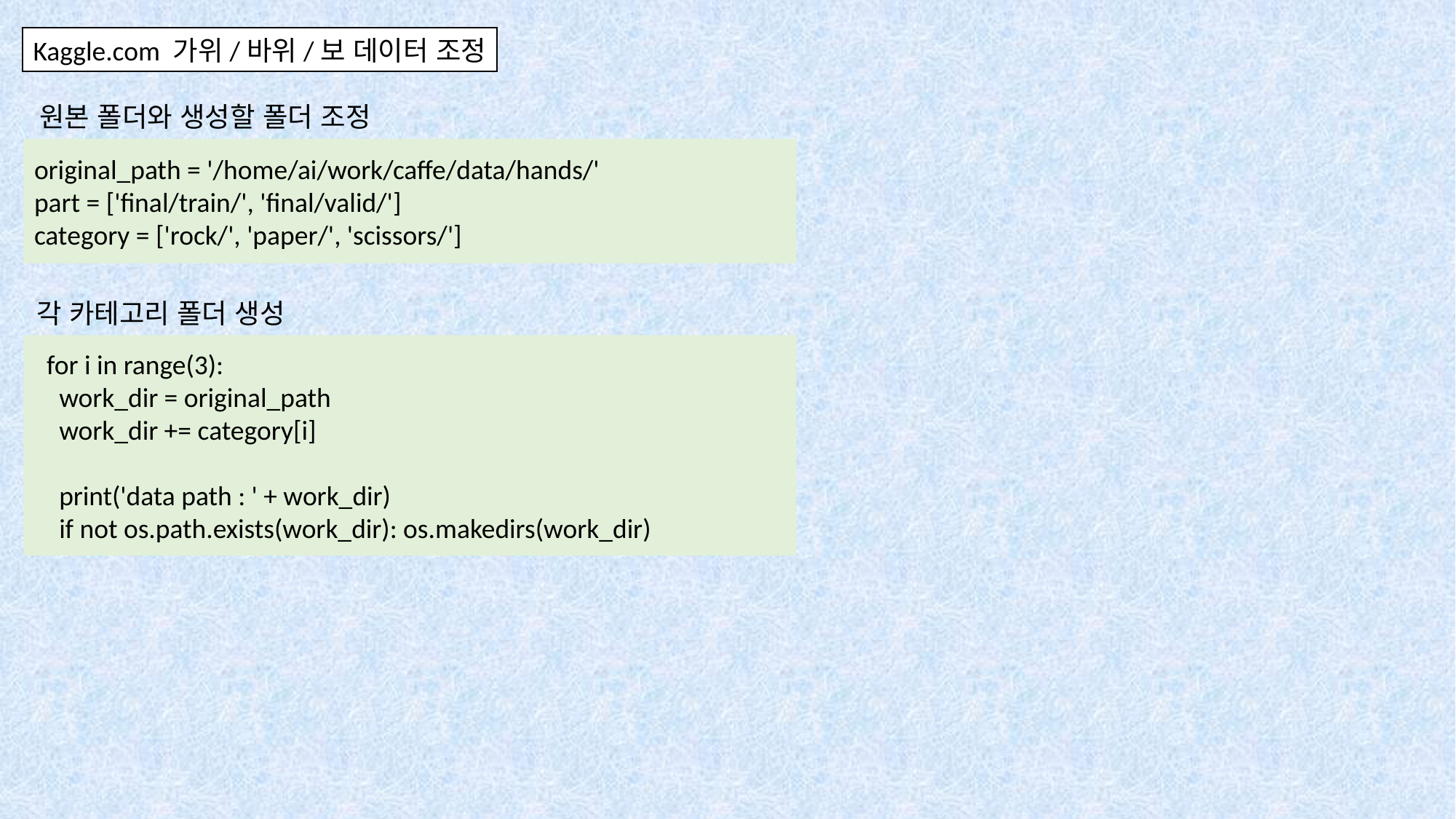

Kaggle.com 가위/바위/보 데이터 조정
원본 폴더와 생성할 폴더 조정
original_path = '/home/ai/work/caffe/data/hands/'
part = ['final/train/', 'final/valid/']
category = ['rock/', 'paper/', 'scissors/']
각 카테고리 폴더 생성
  for i in range(3):
    work_dir = original_path
    work_dir += category[i]

    print('data path : ' + work_dir)
    if not os.path.exists(work_dir): os.makedirs(work_dir)